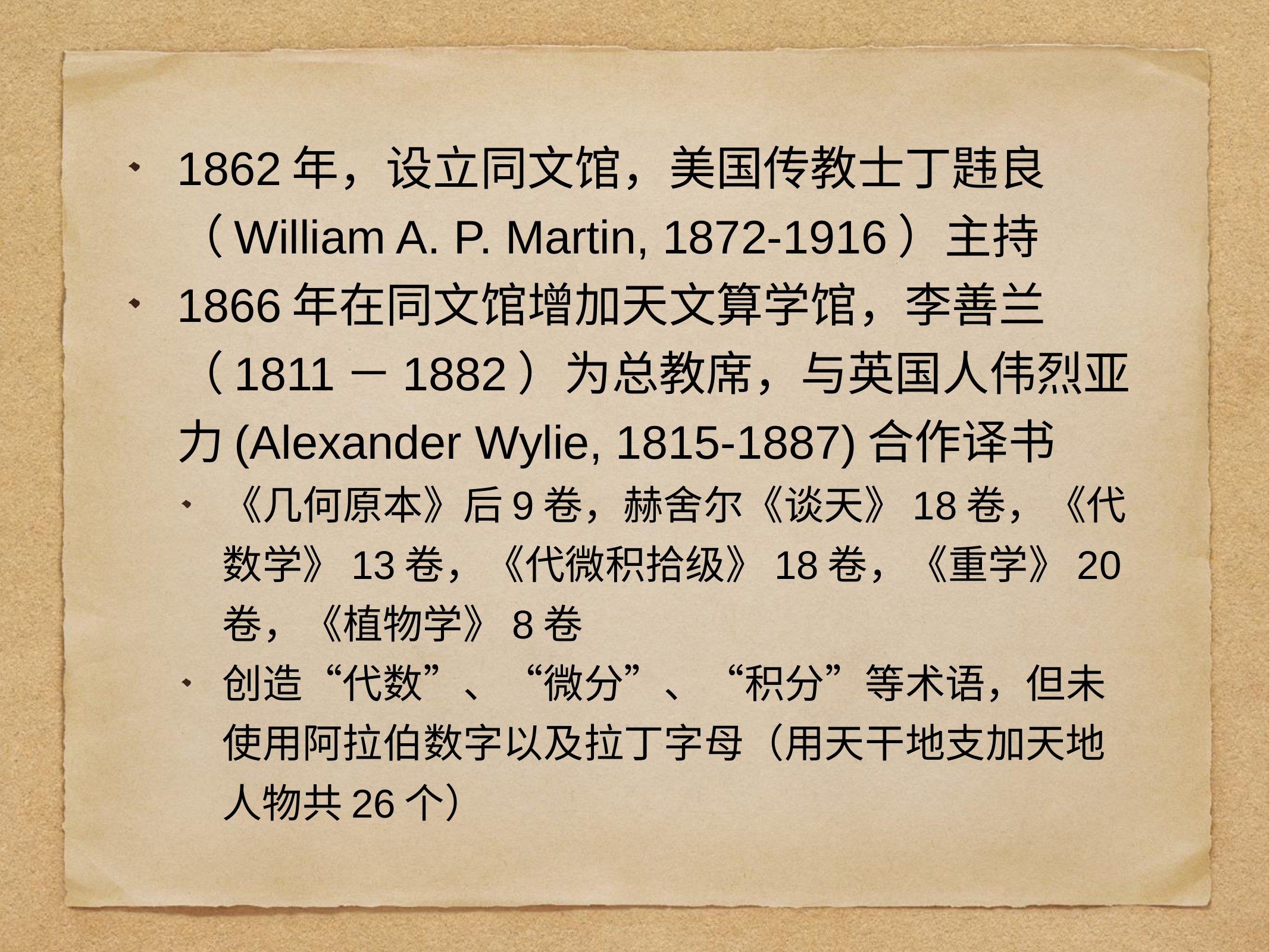

1862年，设立同文馆，美国传教士丁韪良（William A. P. Martin, 1872-1916）主持
1866年在同文馆增加天文算学馆，李善兰（1811－1882）为总教席，与英国人伟烈亚力(Alexander Wylie, 1815-1887)合作译书
《几何原本》后9卷，赫舍尔《谈天》18卷，《代数学》13卷，《代微积拾级》18卷，《重学》20卷，《植物学》8卷
创造“代数”、“微分”、“积分”等术语，但未使用阿拉伯数字以及拉丁字母（用天干地支加天地人物共26个）